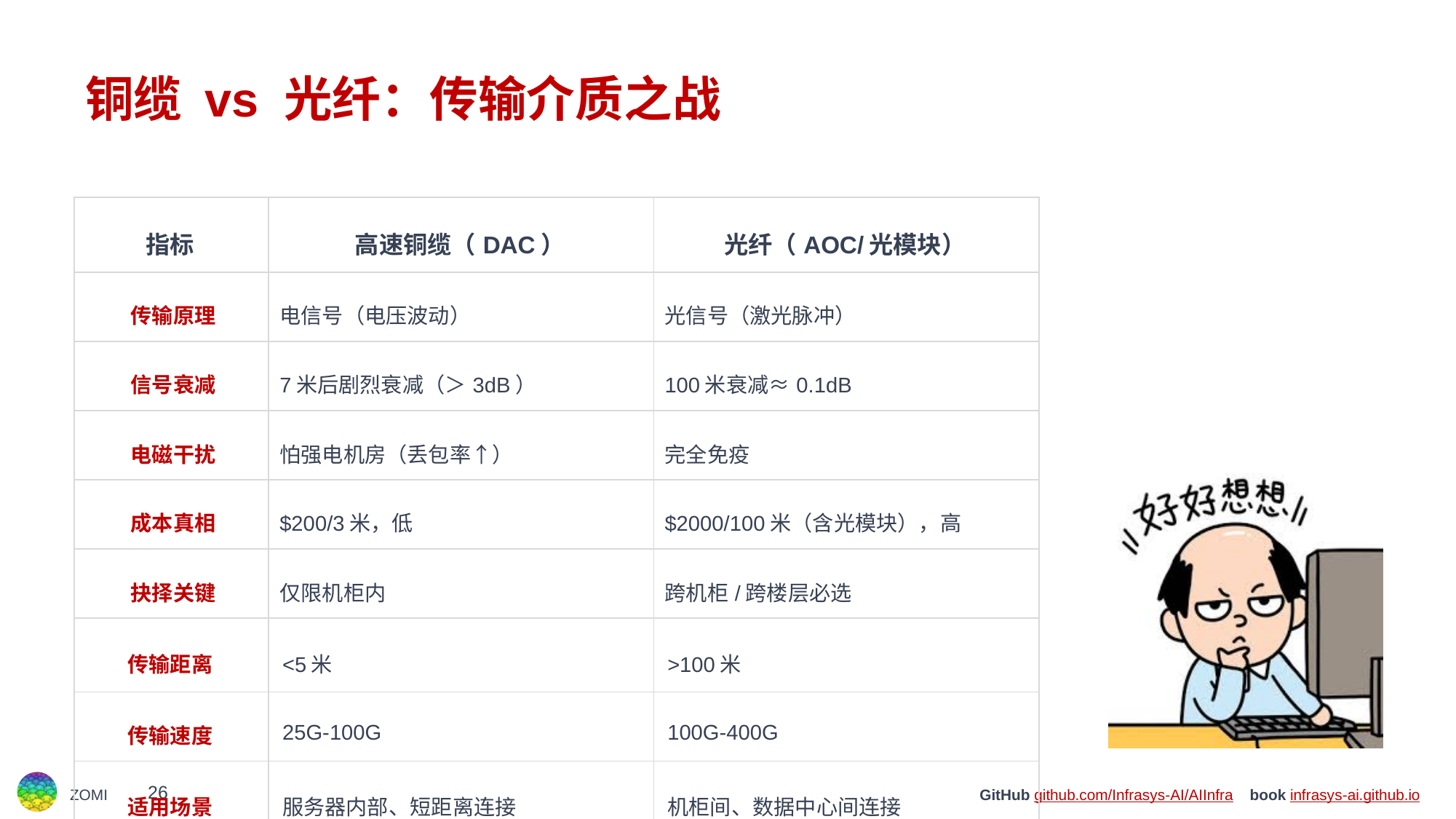

# 铜缆 vs 光纤：传输介质之战​
| 指标​​ | 高速铜缆（DAC） | 光纤（AOC/光模块） |
| --- | --- | --- |
| ​​传输原理​​ | 电信号（电压波动） | 光信号（激光脉冲） |
| ​​信号衰减​​ | 7米后剧烈衰减（＞3dB） | 100米衰减≈0.1dB |
| ​​电磁干扰​​ | 怕强电机房（丢包率↑） | 完全免疫 |
| ​​成本真相​​ | $200/3米，低 | $2000/100米（含光模块），高 |
| ​​抉择关键​​ | 仅限机柜内 | 跨机柜/跨楼层必选 |
| 传输距离 | <5米 | >100米 |
| 传输速度 | 25G-100G | 100G-400G |
| 适用场景 | 服务器内部、短距离连接 | 机柜间、数据中心间连接 |